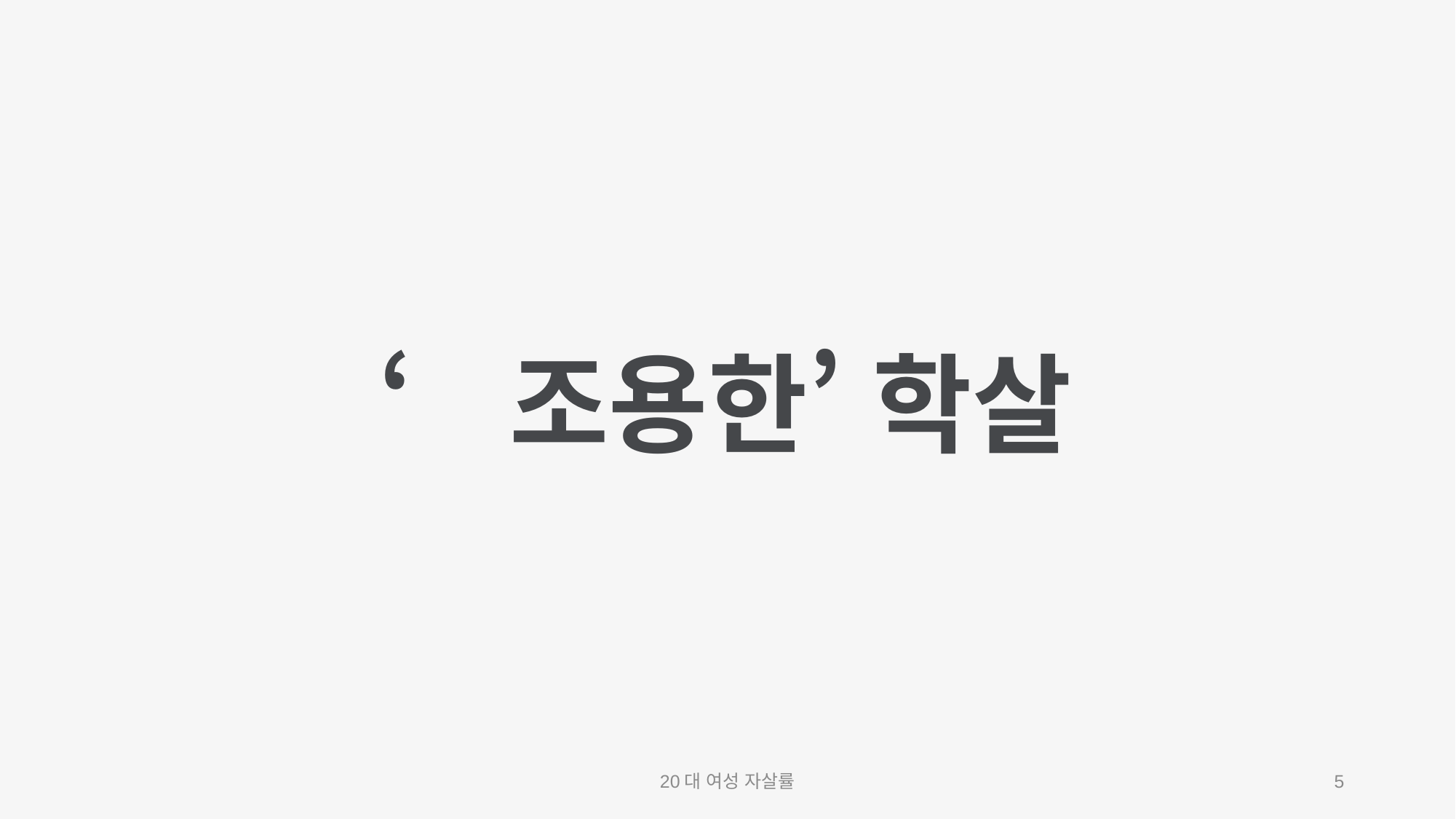

# ‘조용한’ 학살
20대 여성 자살률
5